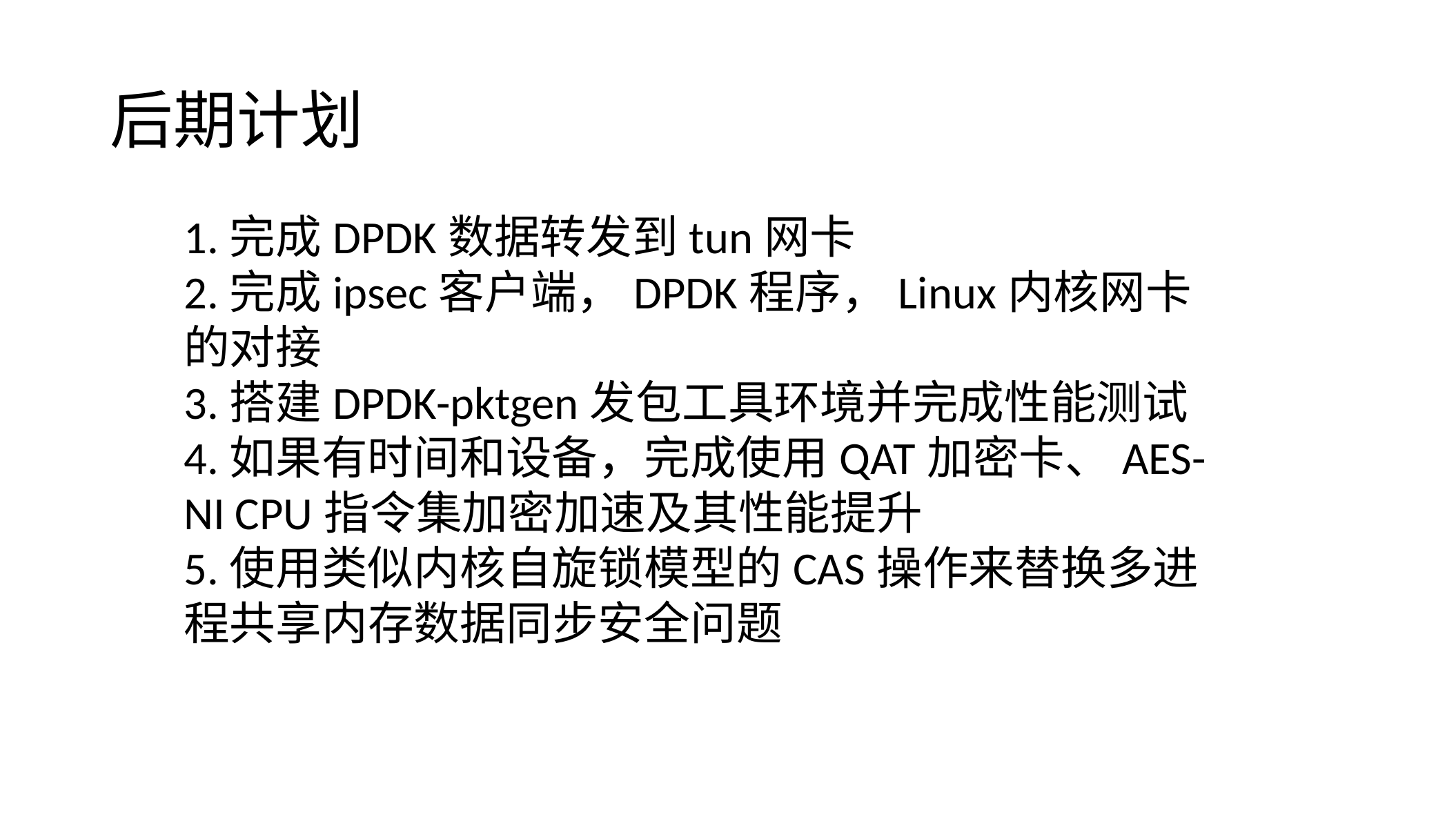

# 后期计划
1.完成DPDK数据转发到tun网卡
2.完成ipsec客户端，DPDK程序，Linux内核网卡的对接
3.搭建DPDK-pktgen发包工具环境并完成性能测试
4.如果有时间和设备，完成使用QAT加密卡、AES-NI CPU指令集加密加速及其性能提升
5.使用类似内核自旋锁模型的CAS操作来替换多进程共享内存数据同步安全问题